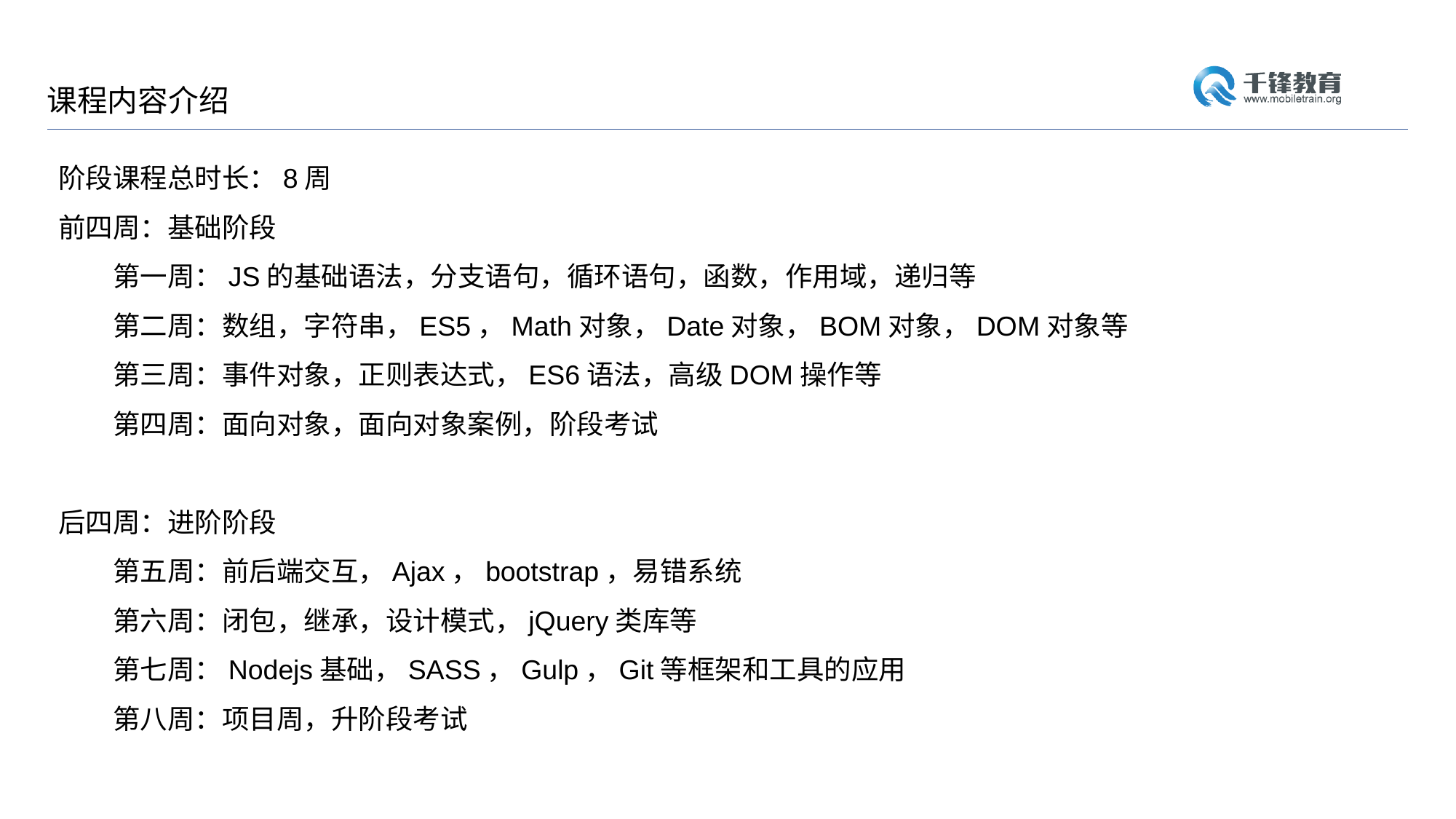

课程内容介绍
阶段课程总时长：8周
前四周：基础阶段
第一周：JS的基础语法，分支语句，循环语句，函数，作用域，递归等
第二周：数组，字符串，ES5，Math对象，Date对象，BOM对象，DOM对象等
第三周：事件对象，正则表达式，ES6语法，高级DOM操作等
第四周：面向对象，面向对象案例，阶段考试

后四周：进阶阶段
第五周：前后端交互，Ajax，bootstrap，易错系统
第六周：闭包，继承，设计模式，jQuery类库等
第七周：Nodejs基础，SASS，Gulp，Git等框架和工具的应用
第八周：项目周，升阶段考试